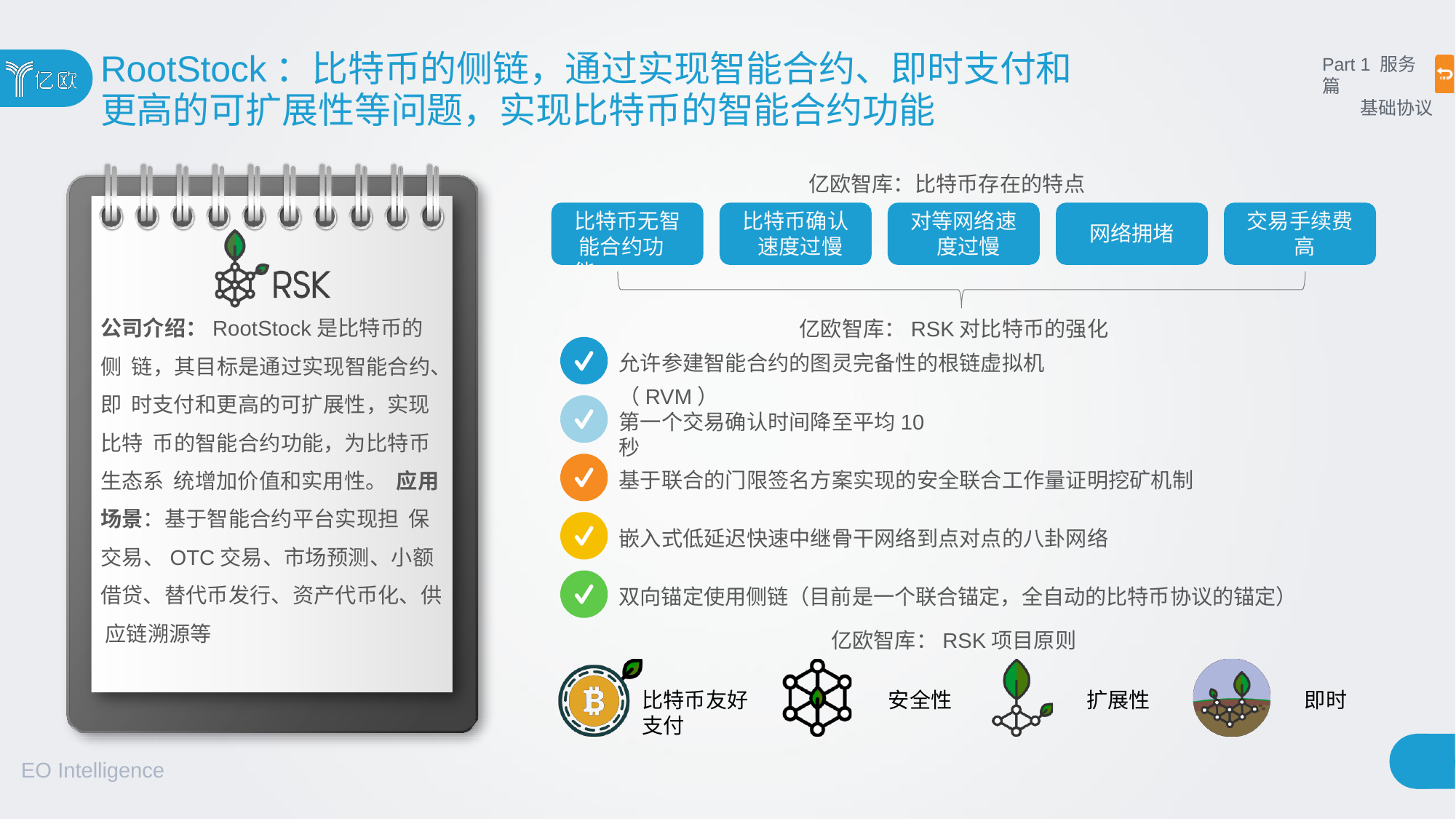

# RootStock：比特币的侧链，通过实现智能合约、即时支付和
更高的可扩展性等问题，实现比特币的智能合约功能
Part 1 服务篇
基础协议

亿欧智库：比特币存在的特点

比特币无智  能合约功能
比特币确认  速度过慢
对等网络速  度过慢
交易手续费  高

网络拥堵

公司介绍：RootStock是比特币的侧  链，其目标是通过实现智能合约、即  时支付和更高的可扩展性，实现比特  币的智能合约功能，为比特币生态系  统增加价值和实用性。  应用场景：基于智能合约平台实现担  保交易、OTC交易、市场预测、小额  借贷、替代币发行、资产代币化、供  应链溯源等
亿欧智库：RSK对比特币的强化  允许参建智能合约的图灵完备性的根链虚拟机（RVM）

第一个交易确认时间降至平均10秒

基于联合的门限签名方案实现的安全联合工作量证明挖矿机制

嵌入式低延迟快速中继骨干网络到点对点的八卦网络

双向锚定使用侧链（目前是一个联合锚定，全自动的比特币协议的锚定）
亿欧智库：RSK项目原则

比特币友好	安全性	扩展性	即时支付

EO Intelligence